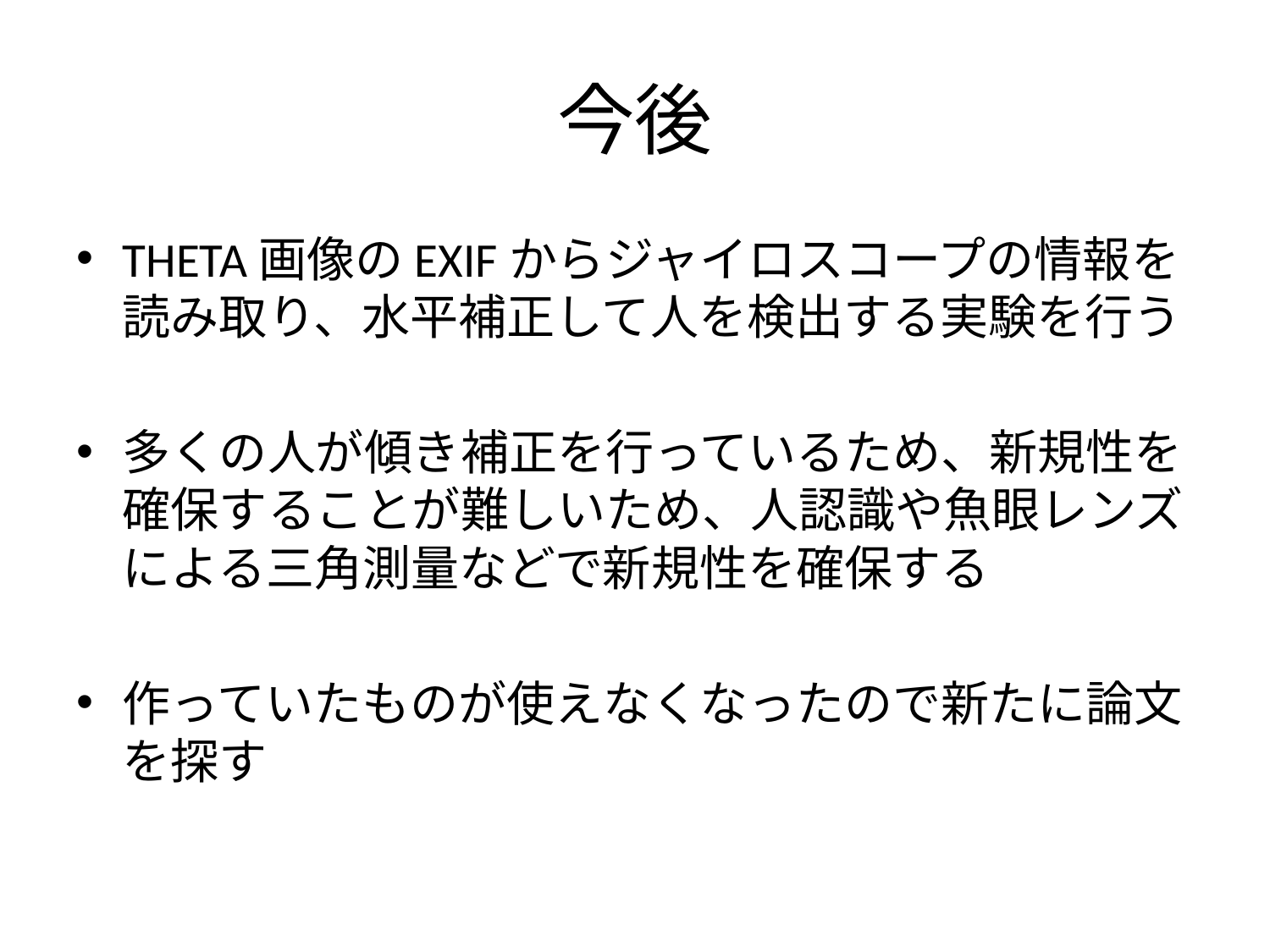

# 今後
THETA画像のEXIFからジャイロスコープの情報を読み取り、水平補正して人を検出する実験を行う

多くの人が傾き補正を行っているため、新規性を確保することが難しいため、人認識や魚眼レンズによる三角測量などで新規性を確保する

作っていたものが使えなくなったので新たに論文を探す